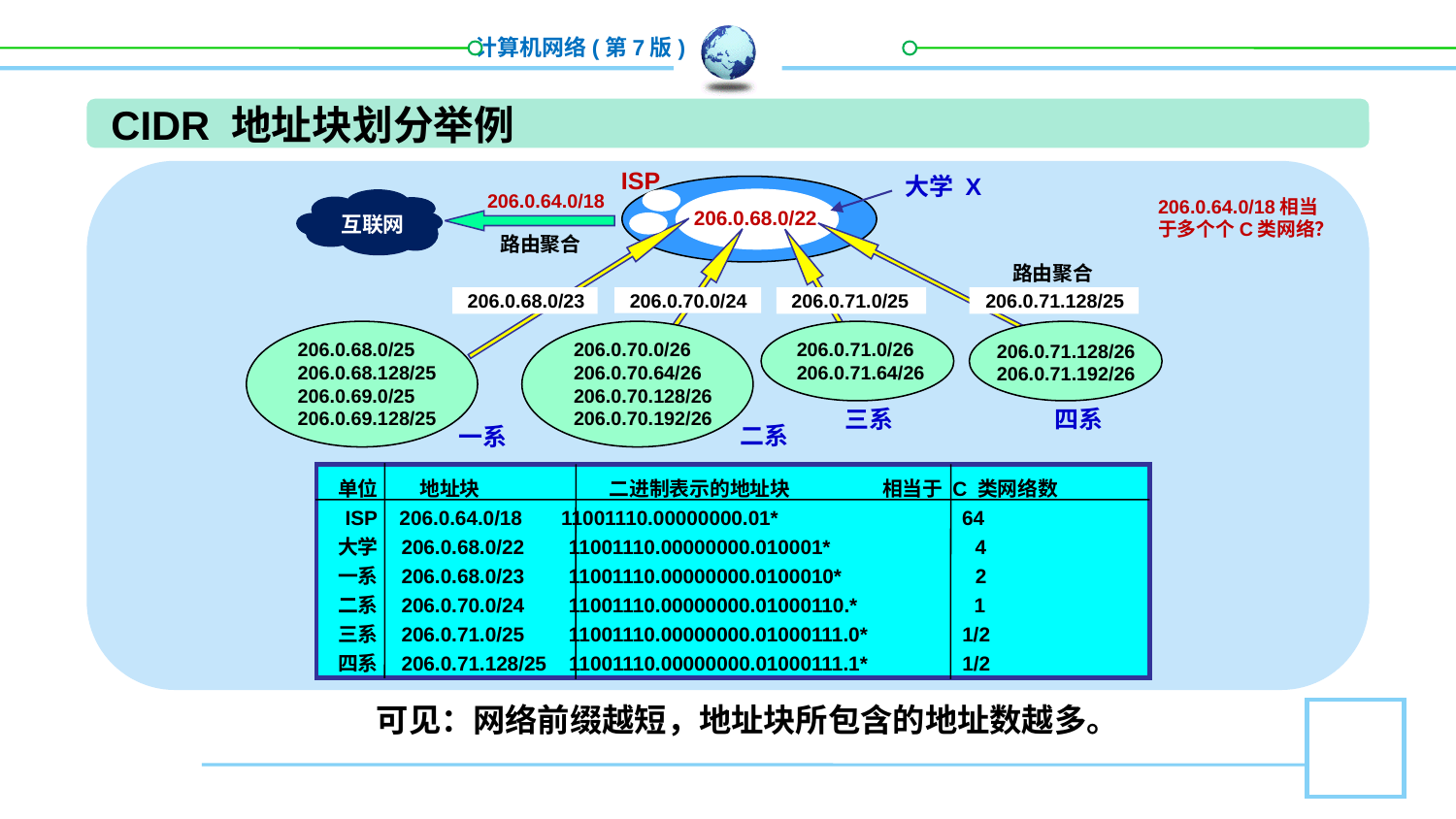

CIDR 地址块划分举例

ISP

大学 X

206.0.64.0/18
206.0.64.0/18相当
于多个个C类网络？

互联网

206.0.68.0/22

路由聚合
路由聚合

206.0.68.0/23
206.0.70.0/24
206.0.71.0/25
206.0.71.128/25

206.0.68.0/25
206.0.68.128/25
206.0.69.0/25
206.0.69.128/25
206.0.70.0/26
206.0.70.64/26
206.0.70.128/26
206.0.70.192/26
206.0.71.0/26
206.0.71.64/26
206.0.71.128/26
206.0.71.192/26
三系
四系
二系
一系
 单位         地址块                            二进制表示的地址块                    相当于 C 类网络数
   ISP    206.0.64.0/18       11001110.00000000.01*                                 64
 大学    206.0.68.0/22        11001110.00000000.010001*                          4
 一系    206.0.68.0/23        11001110.00000000.0100010*                        2
 二系    206.0.70.0/24        11001110.00000000.01000110.*                     1
 三系    206.0.71.0/25        11001110.00000000.01000111.0*                 1/2
 四系    206.0.71.128/25    11001110.00000000.01000111.1*                 1/2

可见：网络前缀越短，地址块所包含的地址数越多。